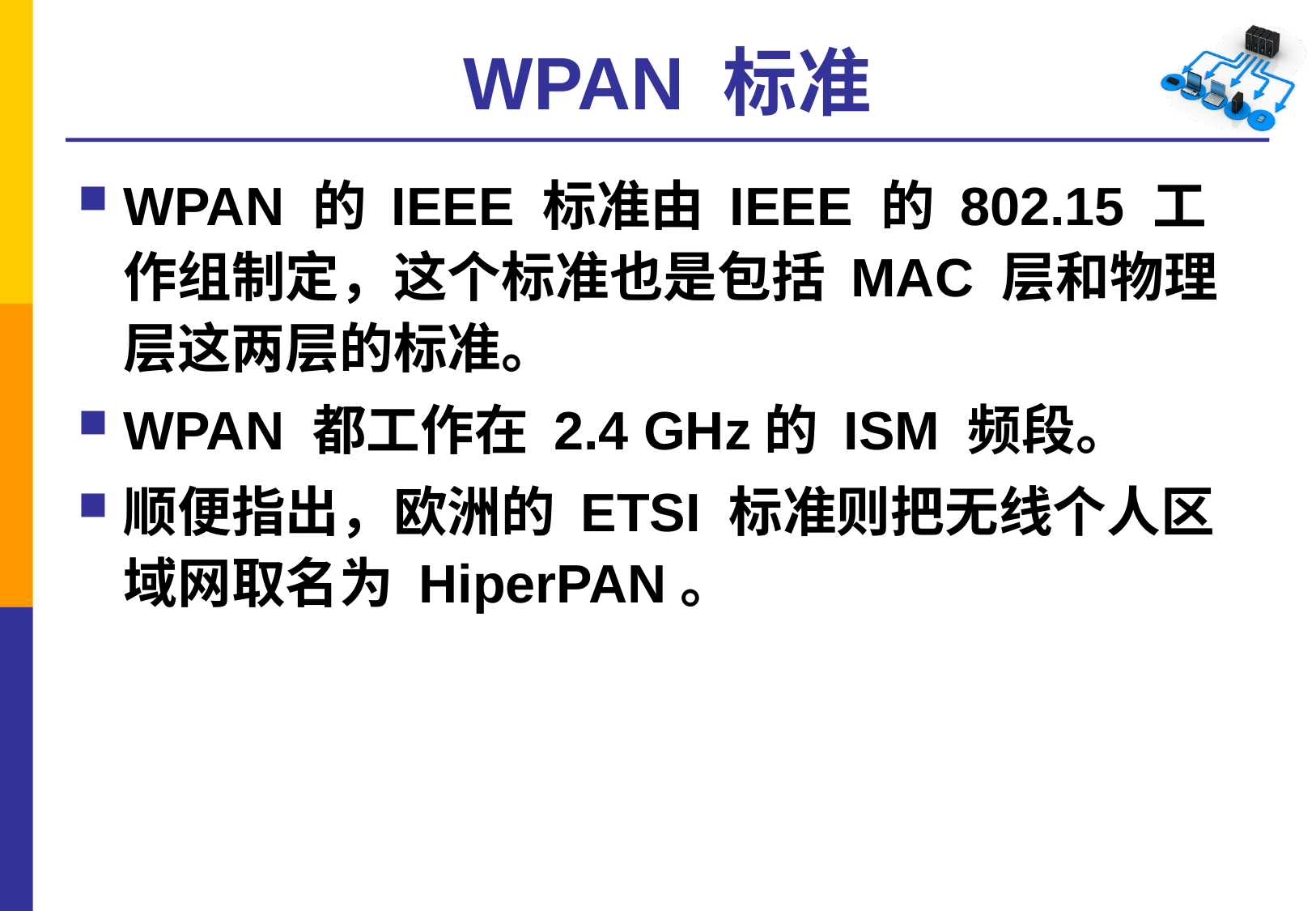

# WPAN 标准
WPAN 的 IEEE 标准由 IEEE 的 802.15 工作组制定，这个标准也是包括 MAC 层和物理层这两层的标准。
WPAN 都工作在 2.4 GHz的 ISM 频段。
顺便指出，欧洲的 ETSI 标准则把无线个人区域网取名为 HiperPAN。